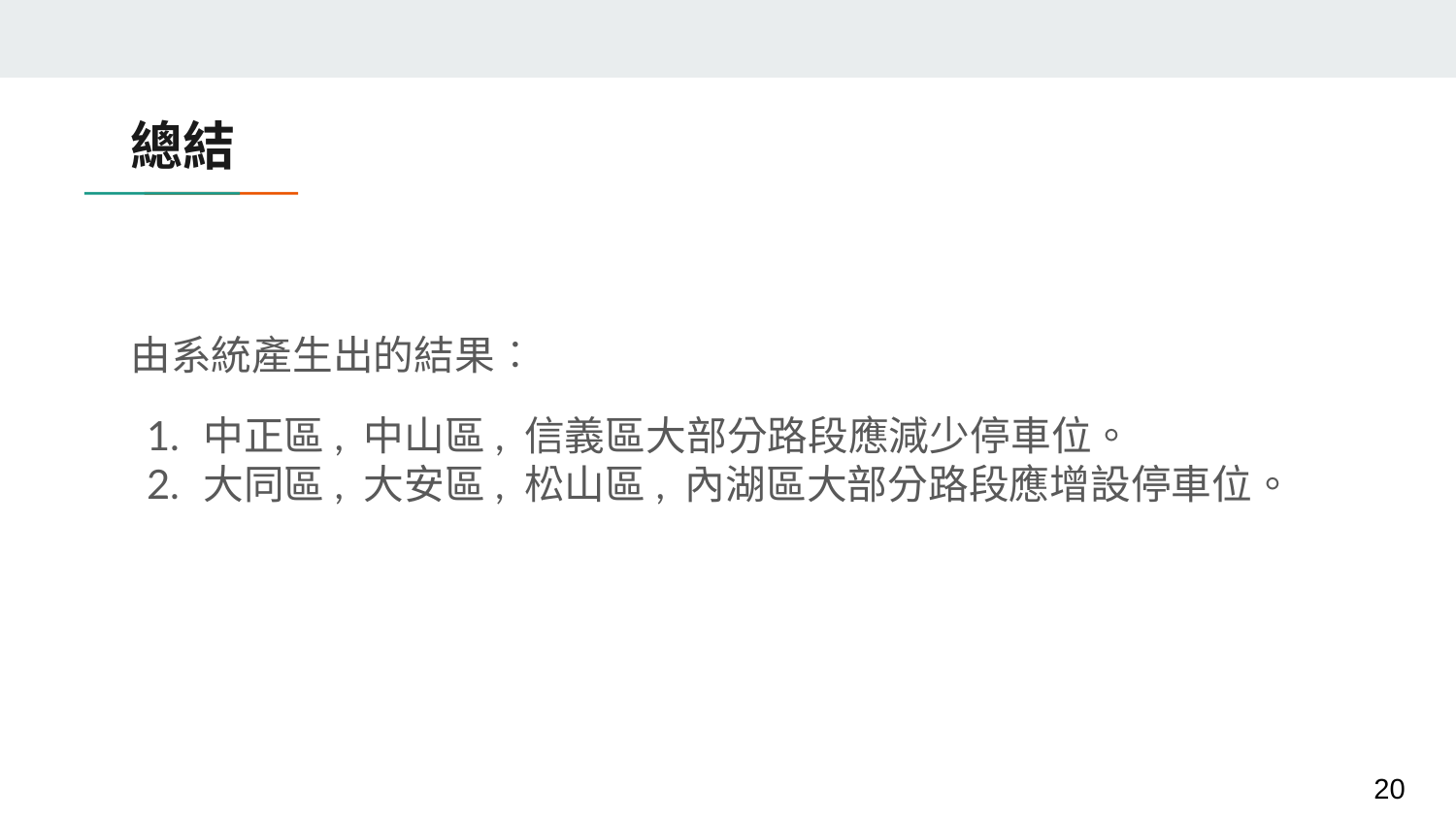

# 總結
由系統產生出的結果︰
中正區, 中山區, 信義區大部分路段應減少停車位。
大同區, 大安區, 松山區, 內湖區大部分路段應增設停車位。
20